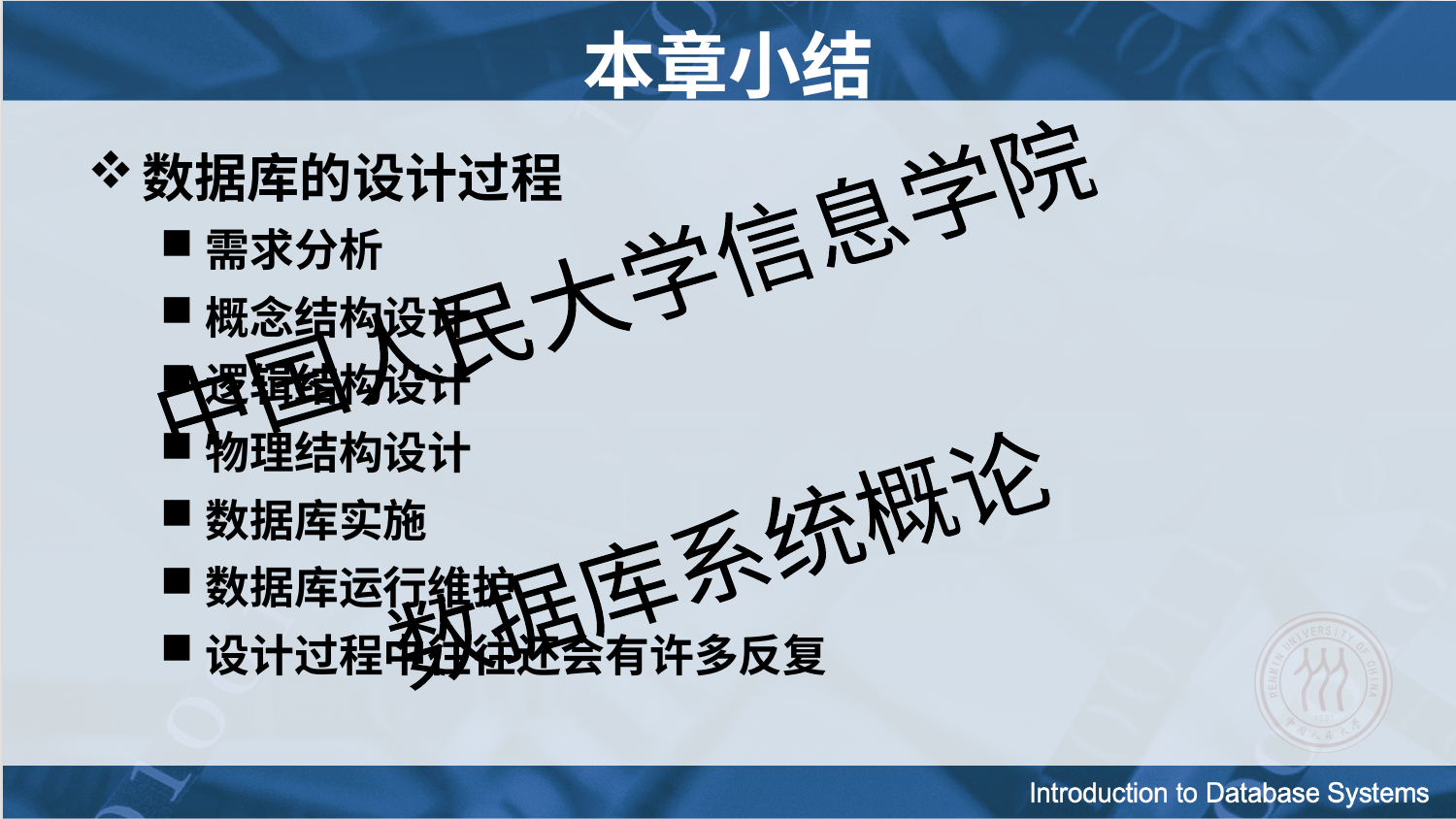

本章小结
数据库的设计过程
需求分析
概念结构设计
逻辑结构设计
物理结构设计
数据库实施
数据库运行维护
设计过程中往往还会有许多反复